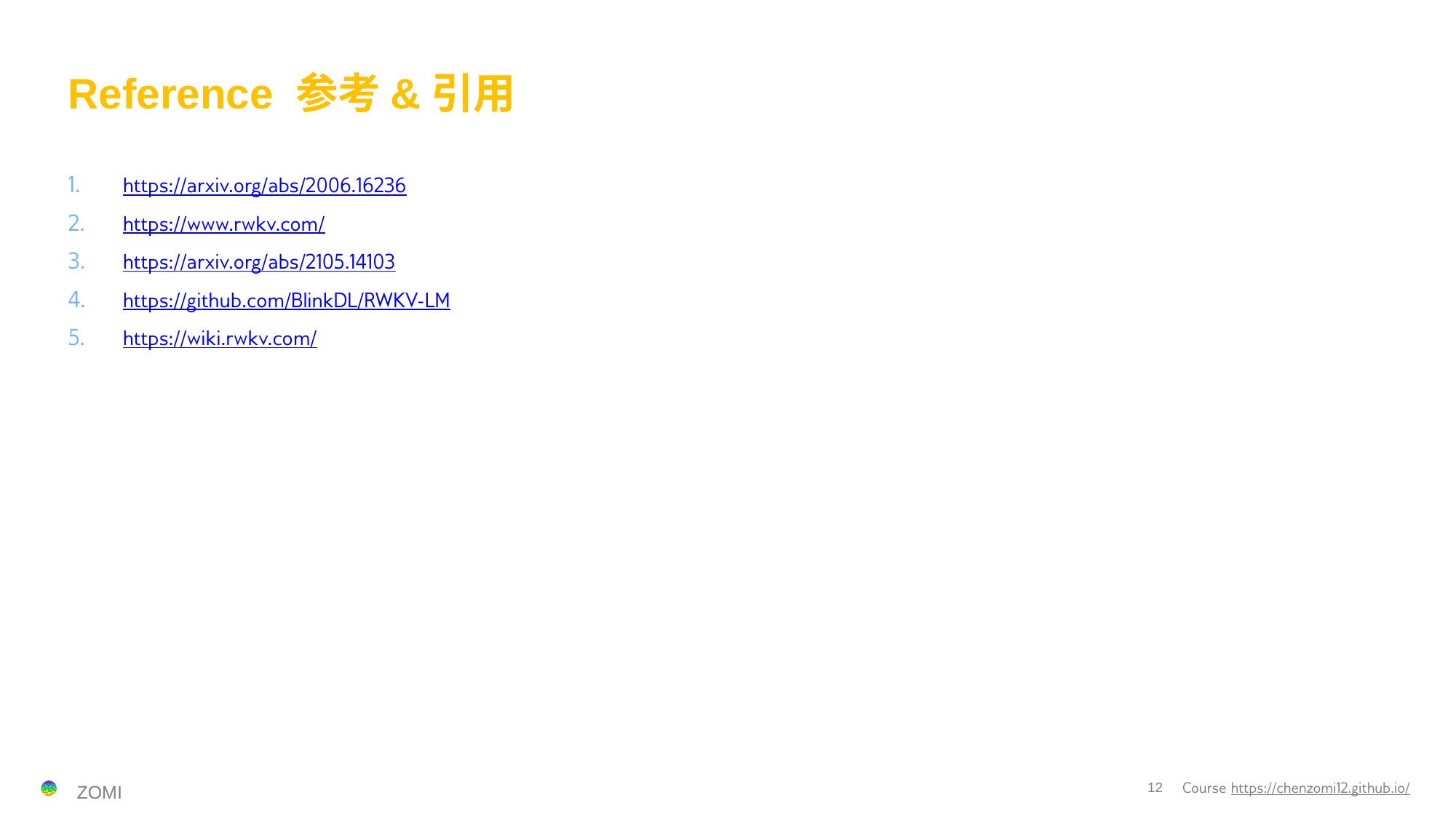

# Reference 参考&引用
https://arxiv.org/abs/2006.16236
https://www.rwkv.com/
https://arxiv.org/abs/2105.14103
https://github.com/BlinkDL/RWKV-LM
https://wiki.rwkv.com/